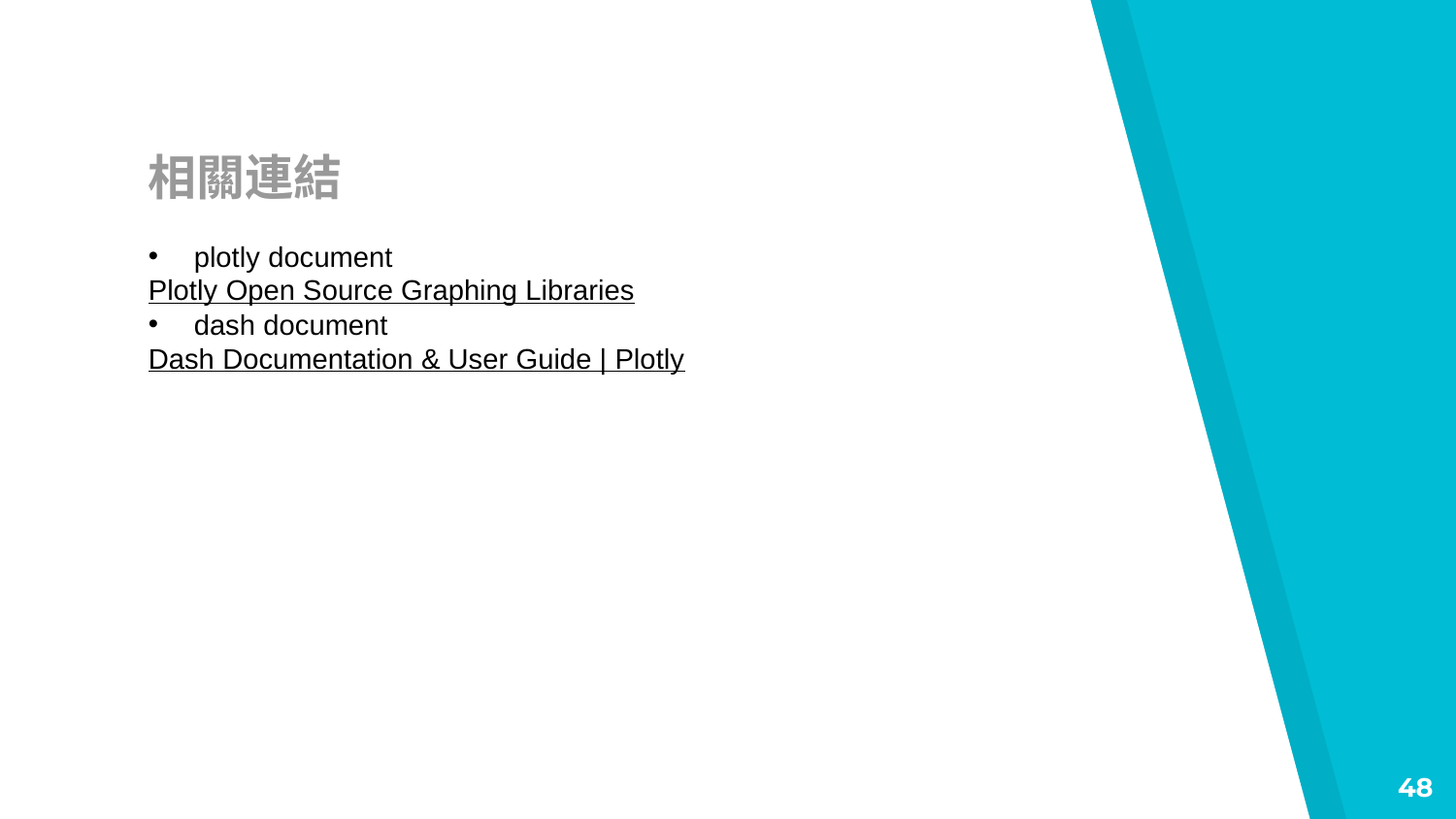

# 相關連結
plotly document
Plotly Open Source Graphing Libraries
dash document
Dash Documentation & User Guide | Plotly
48